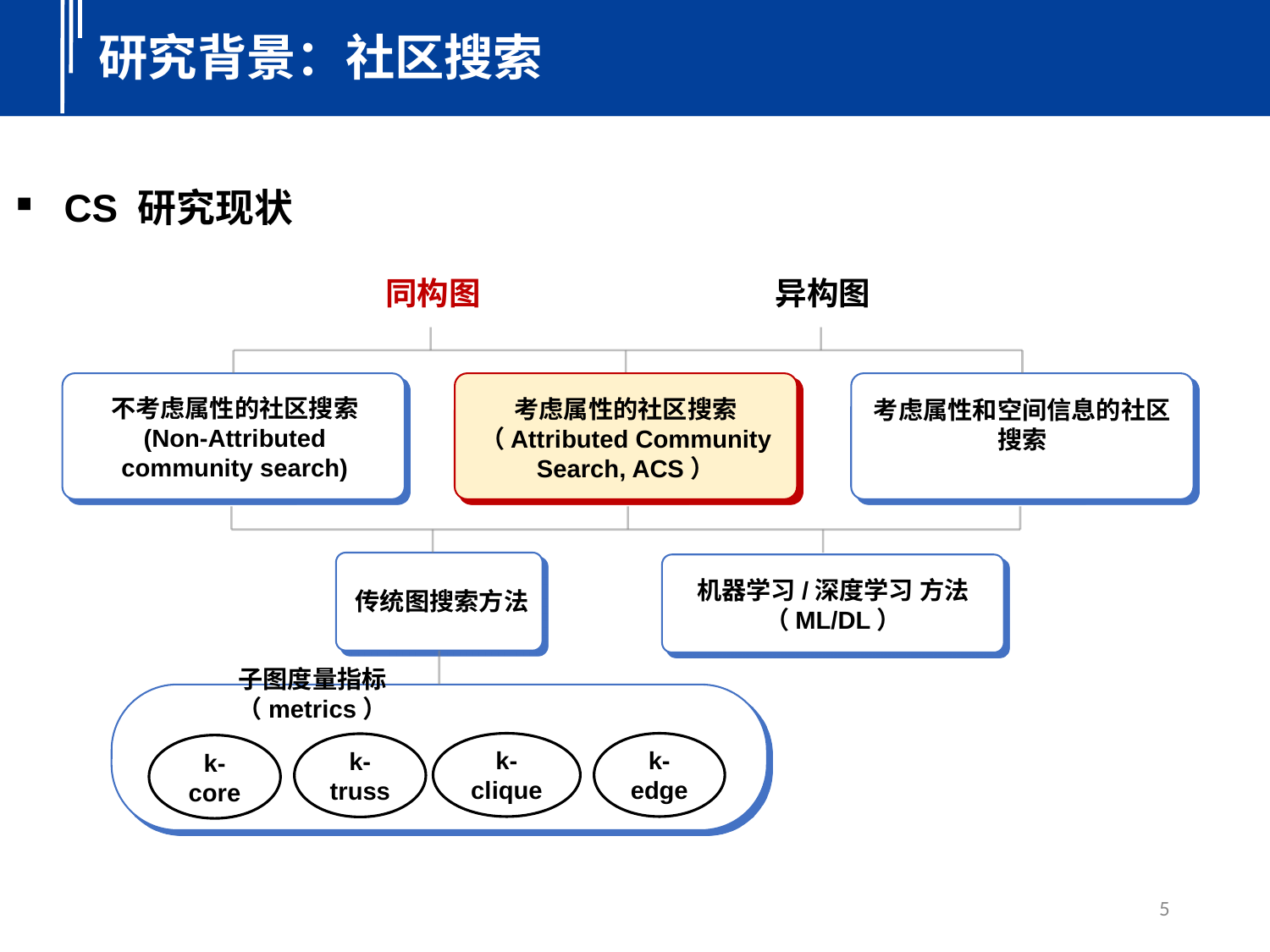

研究背景：社区搜索
CS 研究现状
同构图
异构图

不考虑属性的社区搜索
(Non-Attributed community search)

考虑属性的社区搜索（Attributed Community Search, ACS）

考虑属性和空间信息的社区搜索

传统图搜索方法

机器学习/深度学习 方法（ML/DL）

子图度量指标（metrics）
k-clique
k-edge
k-truss
k-core
5